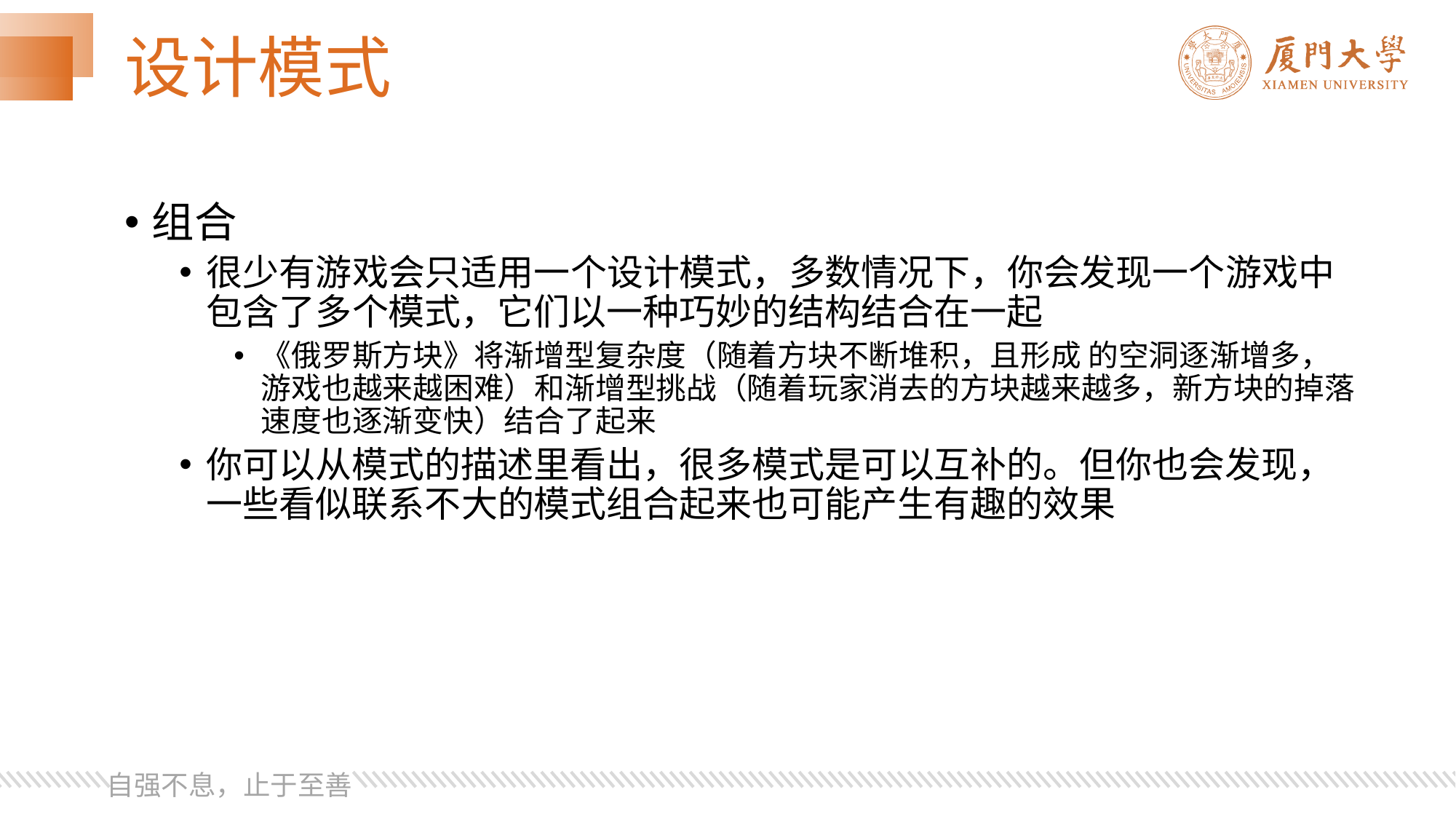

# 设计模式
组合
很少有游戏会只适用一个设计模式，多数情况下，你会发现一个游戏中包含了多个模式，它们以一种巧妙的结构结合在一起
《俄罗斯方块》将渐增型复杂度（随着方块不断堆积，且形成 的空洞逐渐增多，游戏也越来越困难）和渐增型挑战（随着玩家消去的方块越来越多，新方块的掉落速度也逐渐变快）结合了起来
你可以从模式的描述里看出，很多模式是可以互补的。但你也会发现，一些看似联系不大的模式组合起来也可能产生有趣的效果